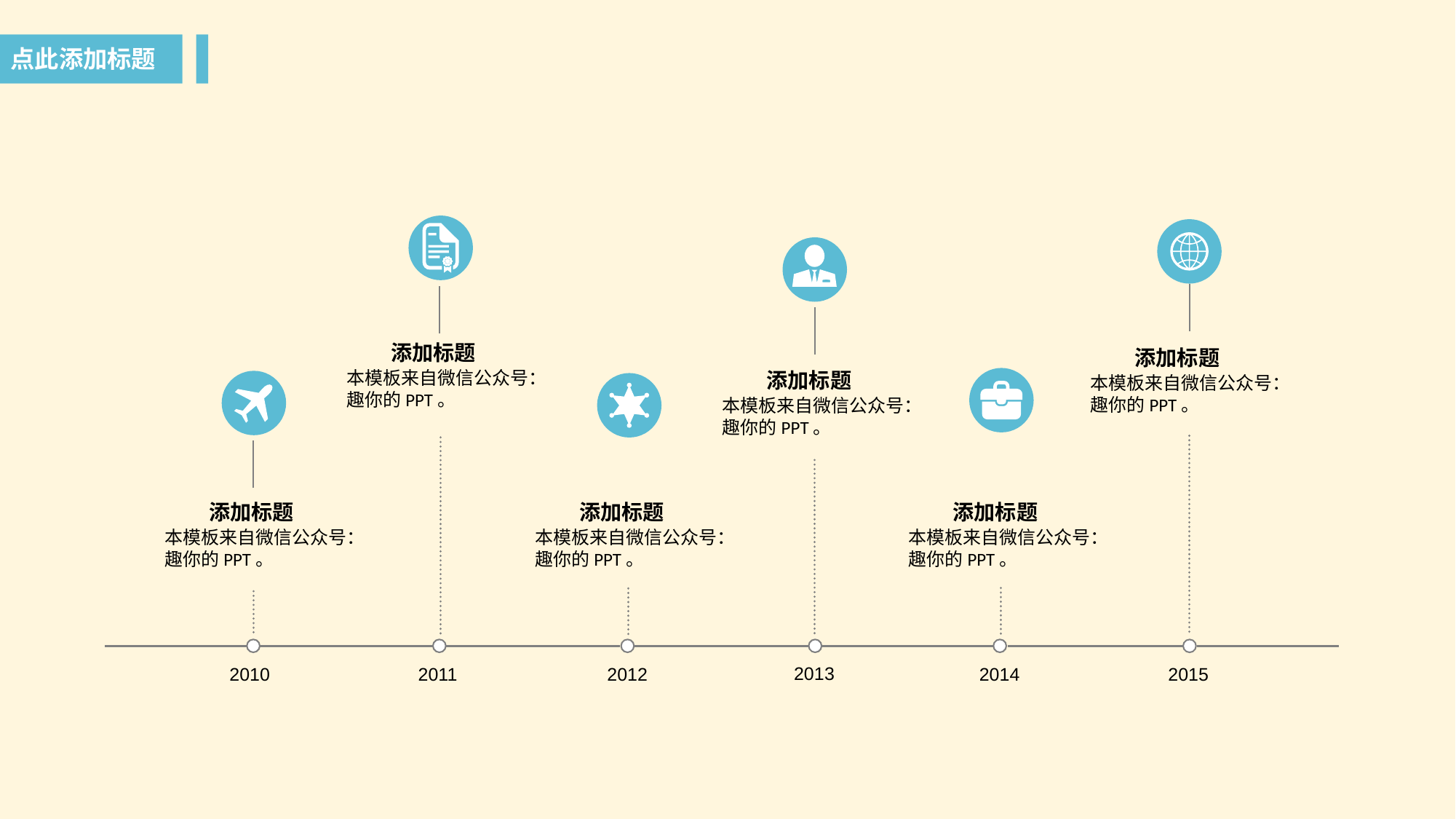

点此添加标题

添加标题
本模板来自微信公众号：趣你的PPT。
添加标题
本模板来自微信公众号：趣你的PPT。
添加标题
本模板来自微信公众号：趣你的PPT。

添加标题
本模板来自微信公众号：趣你的PPT。
添加标题
本模板来自微信公众号：趣你的PPT。
添加标题
本模板来自微信公众号：趣你的PPT。
本模板来自微信公众号：趣你的PPT

2013
2010
2011
2012
2014
2015